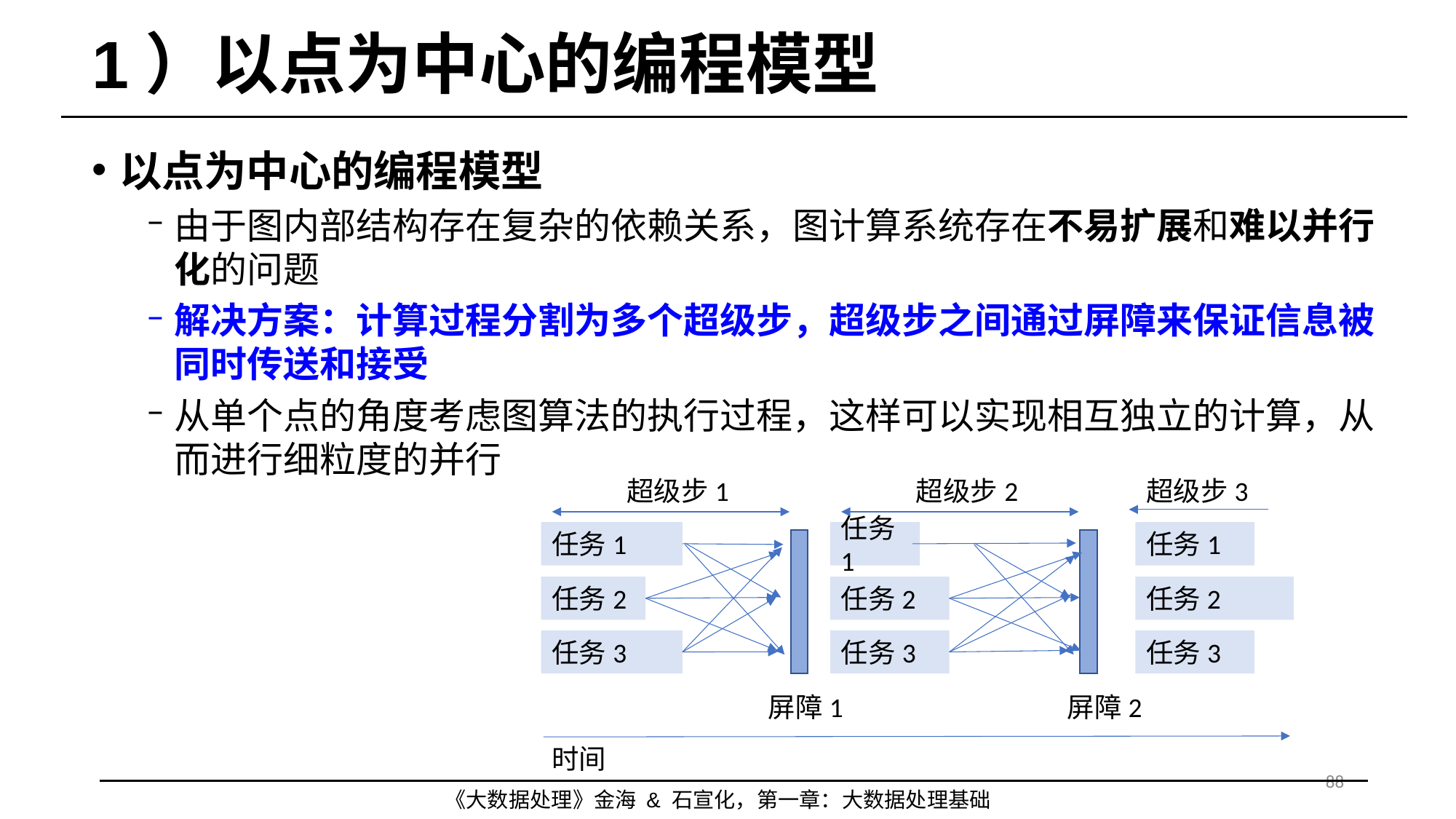

# 1）以点为中心的编程模型
以点为中心的编程模型
由于图内部结构存在复杂的依赖关系，图计算系统存在不易扩展和难以并行化的问题
解决方案：计算过程分割为多个超级步，超级步之间通过屏障来保证信息被同时传送和接受
从单个点的角度考虑图算法的执行过程，这样可以实现相互独立的计算，从而进行细粒度的并行

超级步1
超级步2
超级步3
任务1
任务1
任务1

任务2
任务2
任务2
任务3
任务3
任务3
屏障1
屏障2
时间
88